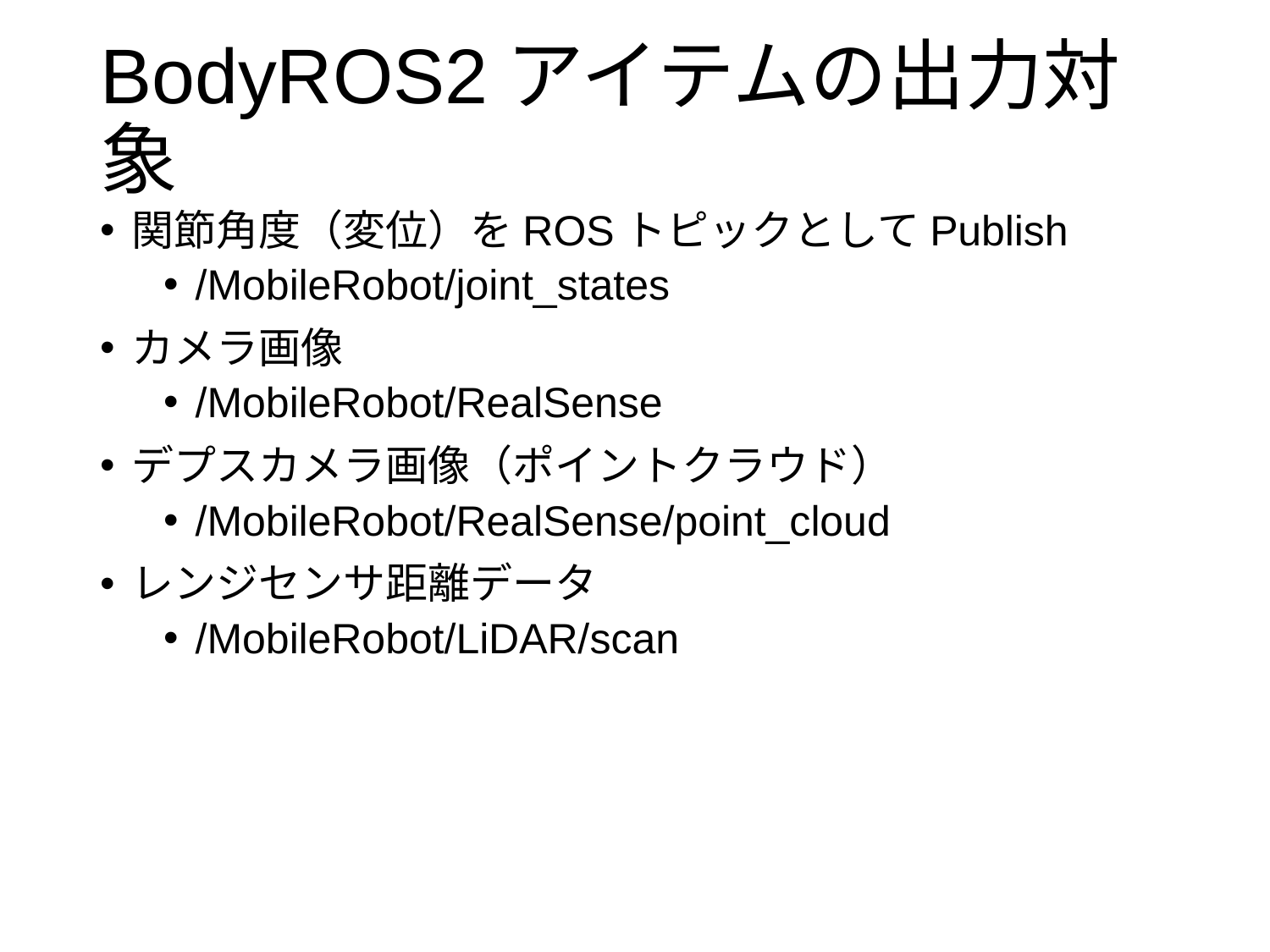

# BodyROS2アイテムの出力対象
関節角度（変位）をROSトピックとしてPublish
/MobileRobot/joint_states
カメラ画像
/MobileRobot/RealSense
デプスカメラ画像（ポイントクラウド）
/MobileRobot/RealSense/point_cloud
レンジセンサ距離データ
/MobileRobot/LiDAR/scan